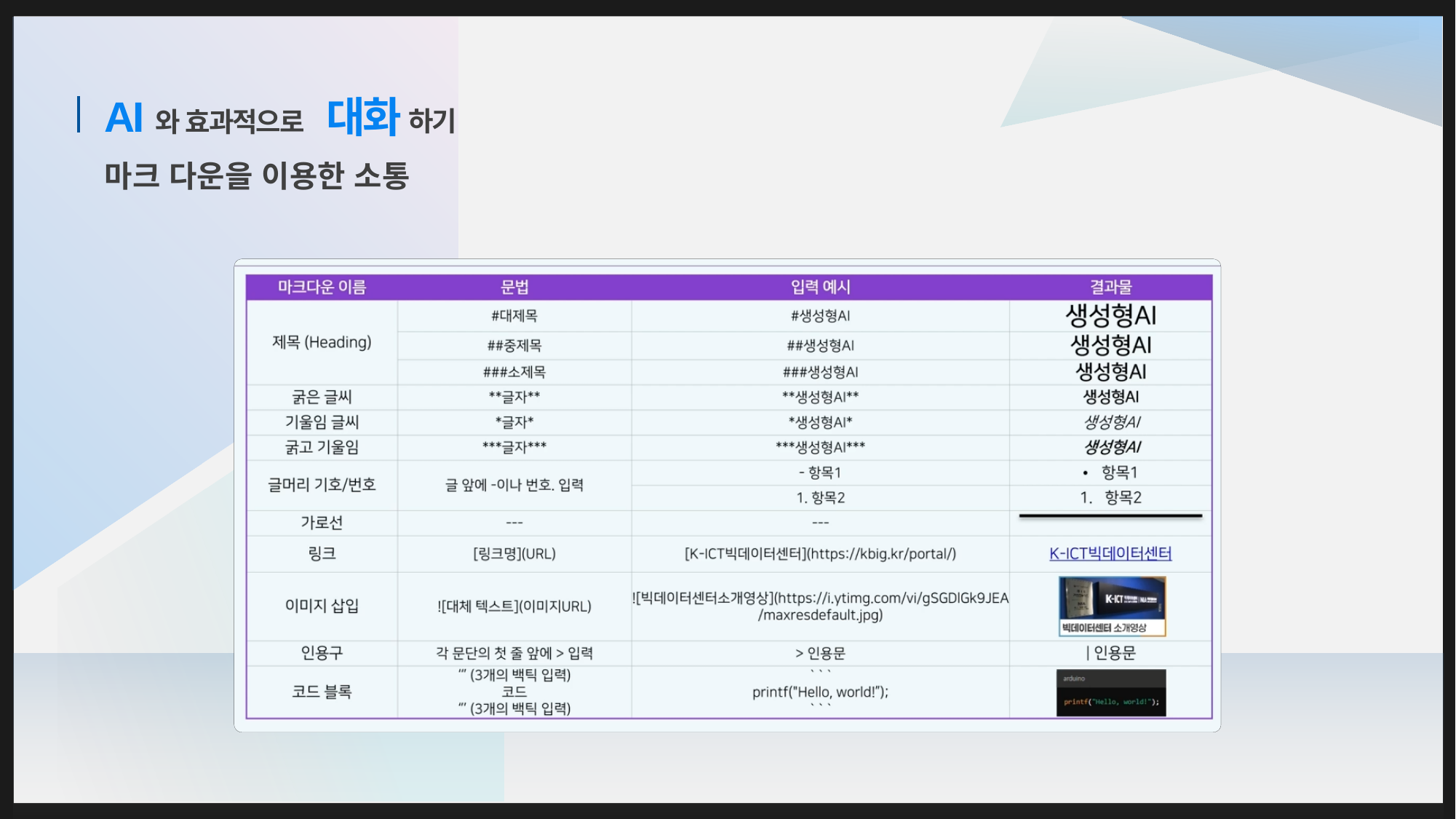

AI
대화
하기
와 효과적으로
마크 다운을 이용한 소통